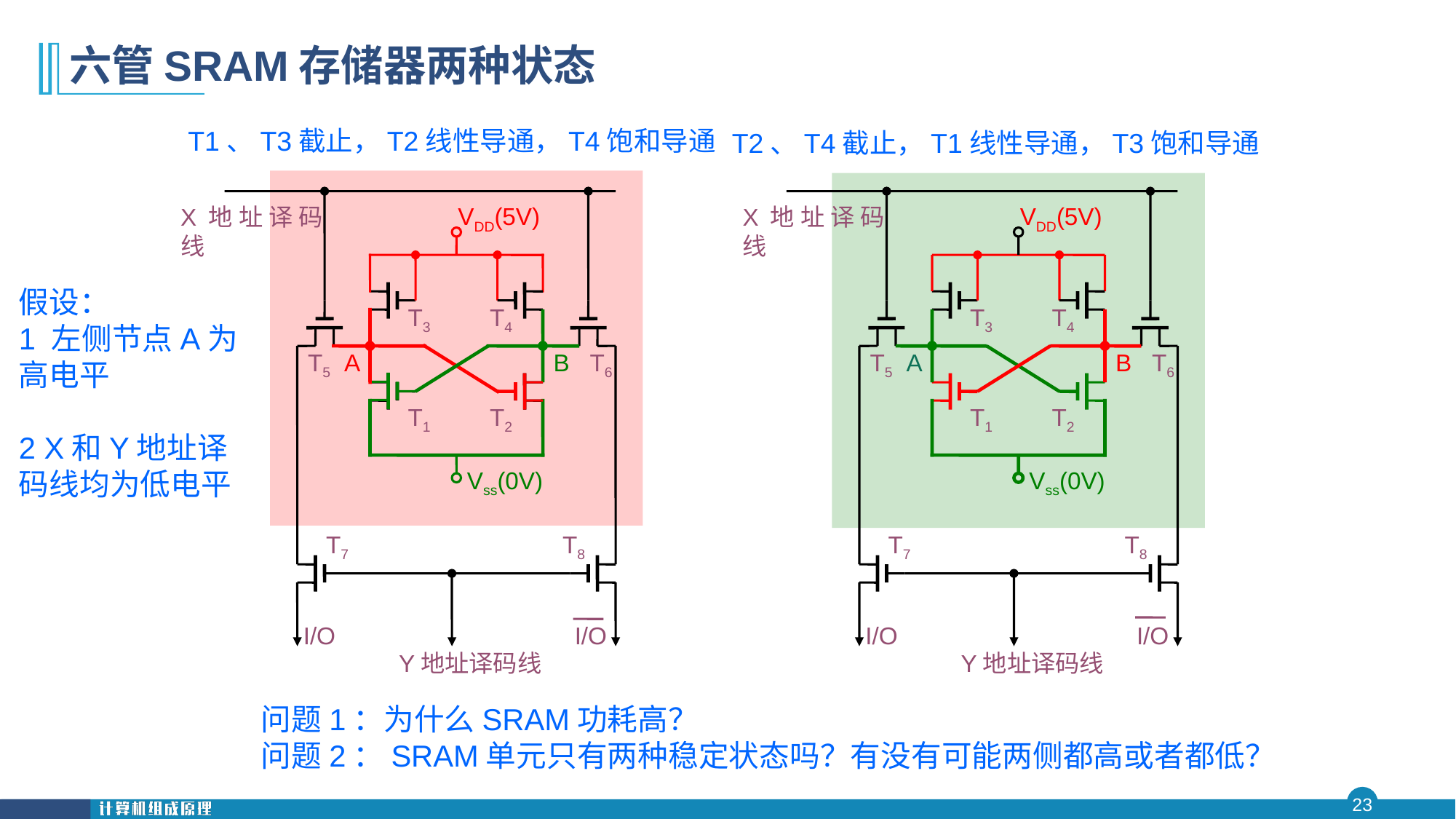

# 六管SRAM存储器两种状态
T1、T3截止，T2线性导通，T4饱和导通
T2、T4截止，T1线性导通，T3饱和导通

VDD(5V)
X地址译码线

T3
T4

T5

A

B
T6

T1
T2

Vss(0V)
T7
T8

I/O
I/O
Y地址译码线

VDD(5V)
X地址译码线

假设：
1 左侧节点A为高电平

2 X和Y地址译码线均为低电平

T3
T4

T5

A

B
T6

T1
T2

Vss(0V)
T7
T8

I/O
I/O

Y地址译码线
问题1：为什么SRAM功耗高？
问题2：SRAM单元只有两种稳定状态吗？有没有可能两侧都高或者都低？